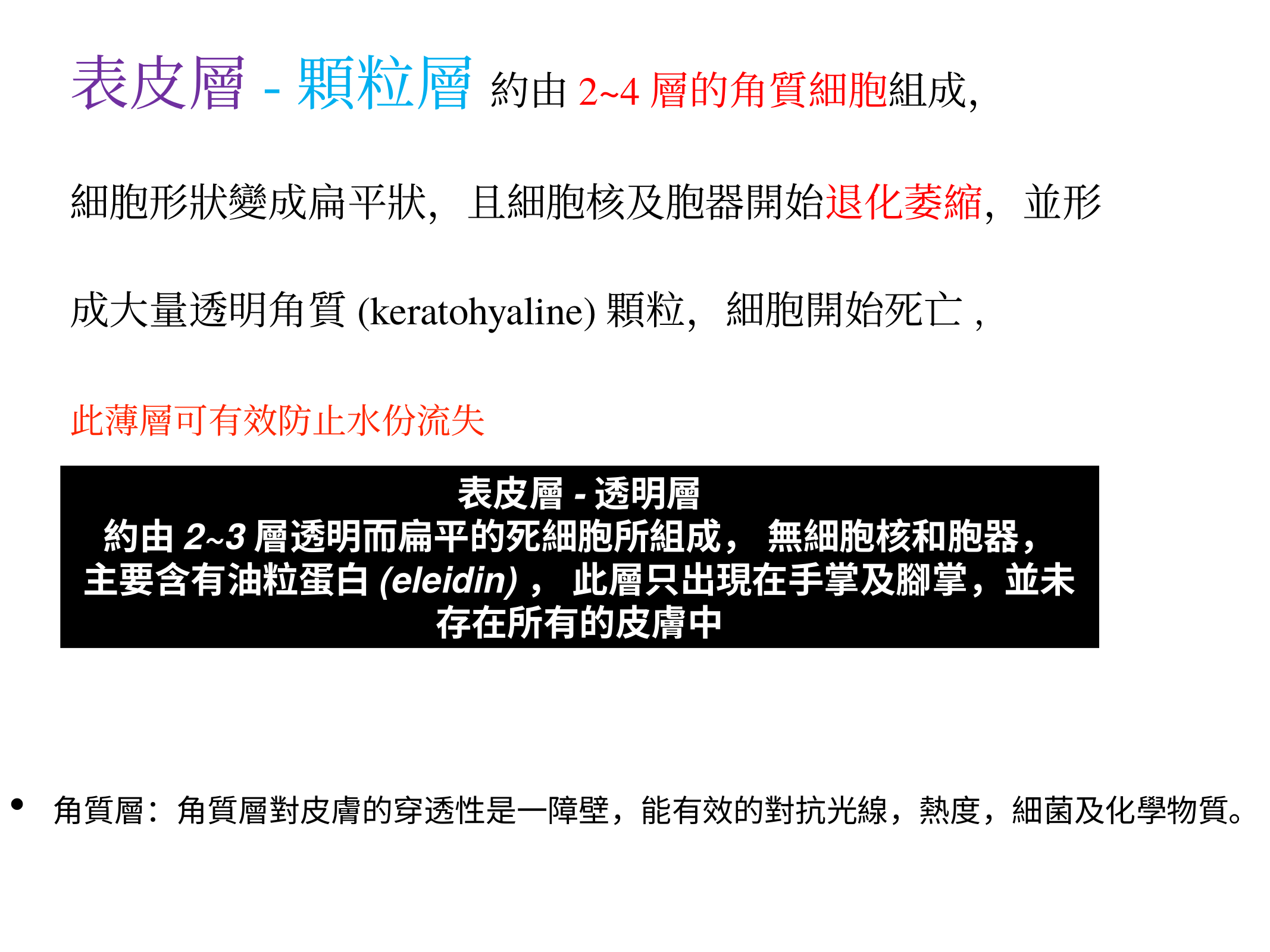

表皮層-顆粒層 約由2~4層的角質細胞組成，
細胞形狀變成扁平狀，且細胞核及胞器開始退化萎縮，並形
成大量透明角質(keratohyaline)顆粒，細胞開始死亡 ，
此薄層可有效防止水份流失
表皮層-透明層
約由2~3層透明而扁平的死細胞所組成， 無細胞核和胞器，
主要含有油粒蛋白(eleidin)， 此層只出現在手掌及腳掌，並未存在所有的皮膚中
角質層：角質層對皮膚的穿透性是一障壁，能有效的對抗光線，熱度，細菌及化學物質。